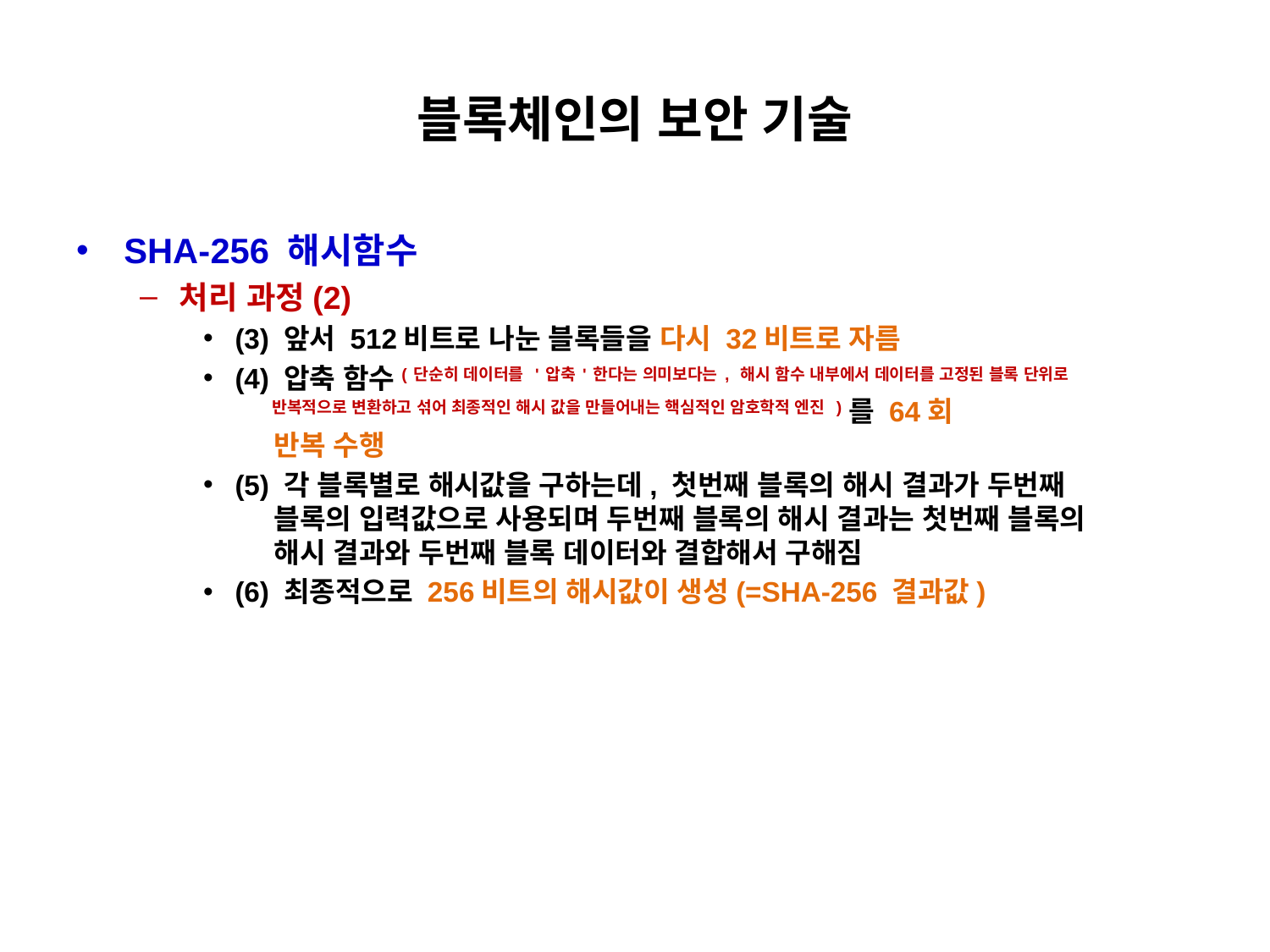

# 블록체인의 보안 기술
SHA-256 해시함수
처리 과정(2)
(3) 앞서 512비트로 나눈 블록들을 다시 32비트로 자름
(4) 압축 함수(단순히 데이터를 '압축'한다는 의미보다는, 해시 함수 내부에서 데이터를 고정된 블록 단위로
        반복적으로 변환하고 섞어 최종적인 해시 값을 만들어내는 핵심적인 암호학적 엔진 )를 64회
     반복 수행
(5) 각 블록별로 해시값을 구하는데, 첫번째 블록의 해시 결과가 두번째
     블록의 입력값으로 사용되며 두번째 블록의 해시 결과는 첫번째 블록의
     해시 결과와 두번째 블록 데이터와 결합해서 구해짐
(6) 최종적으로 256비트의 해시값이 생성(=SHA-256 결과값)